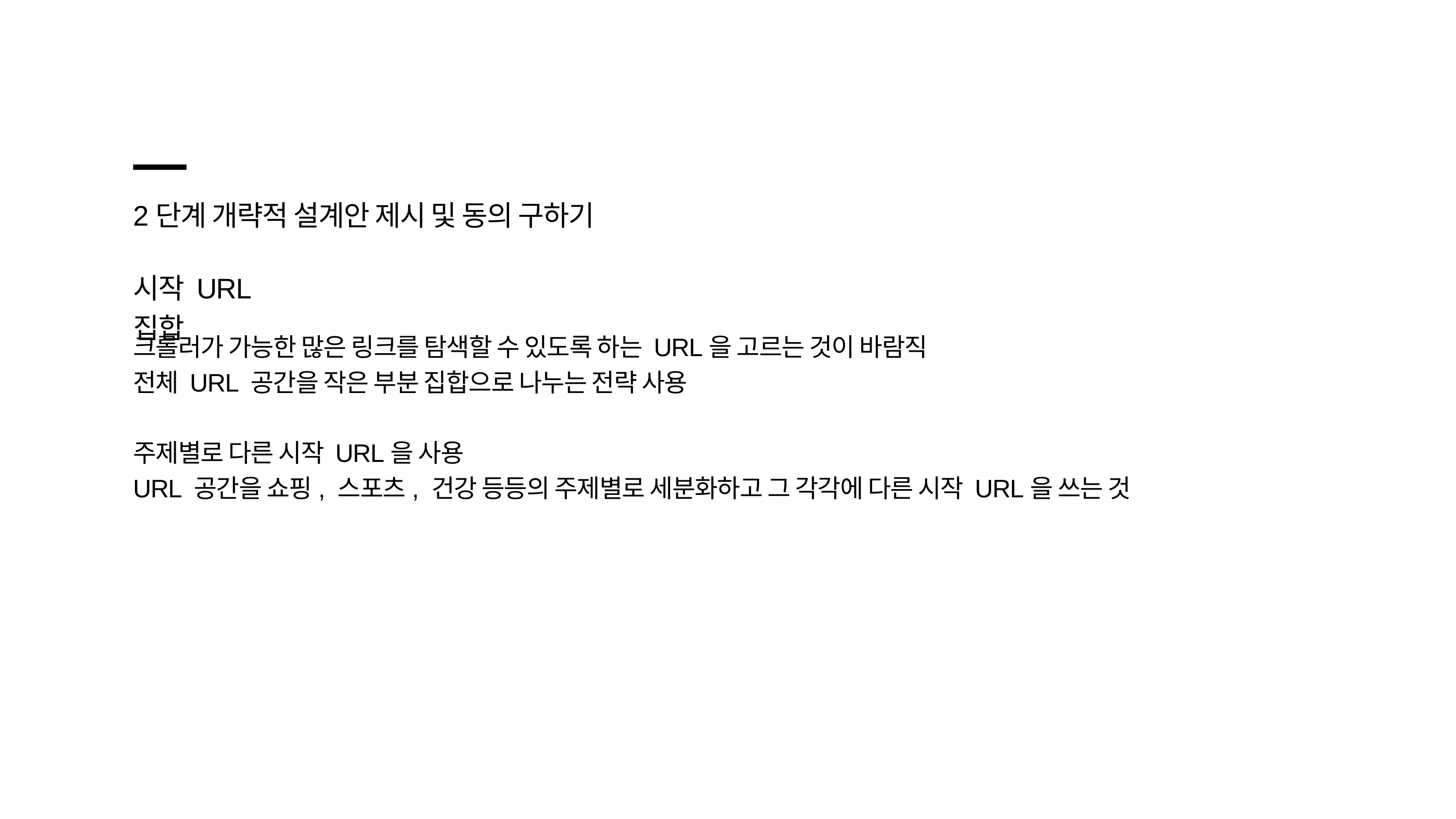

2단계 개략적 설계안 제시 및 동의 구하기
시작 URL 집합
크롤러가 가능한 많은 링크를 탐색할 수 있도록 하는 URL을 고르는 것이 바람직
전체 URL 공간을 작은 부분 집합으로 나누는 전략 사용

주제별로 다른 시작 URL을 사용
URL 공간을 쇼핑, 스포츠, 건강 등등의 주제별로 세분화하고 그 각각에 다른 시작 URL을 쓰는 것